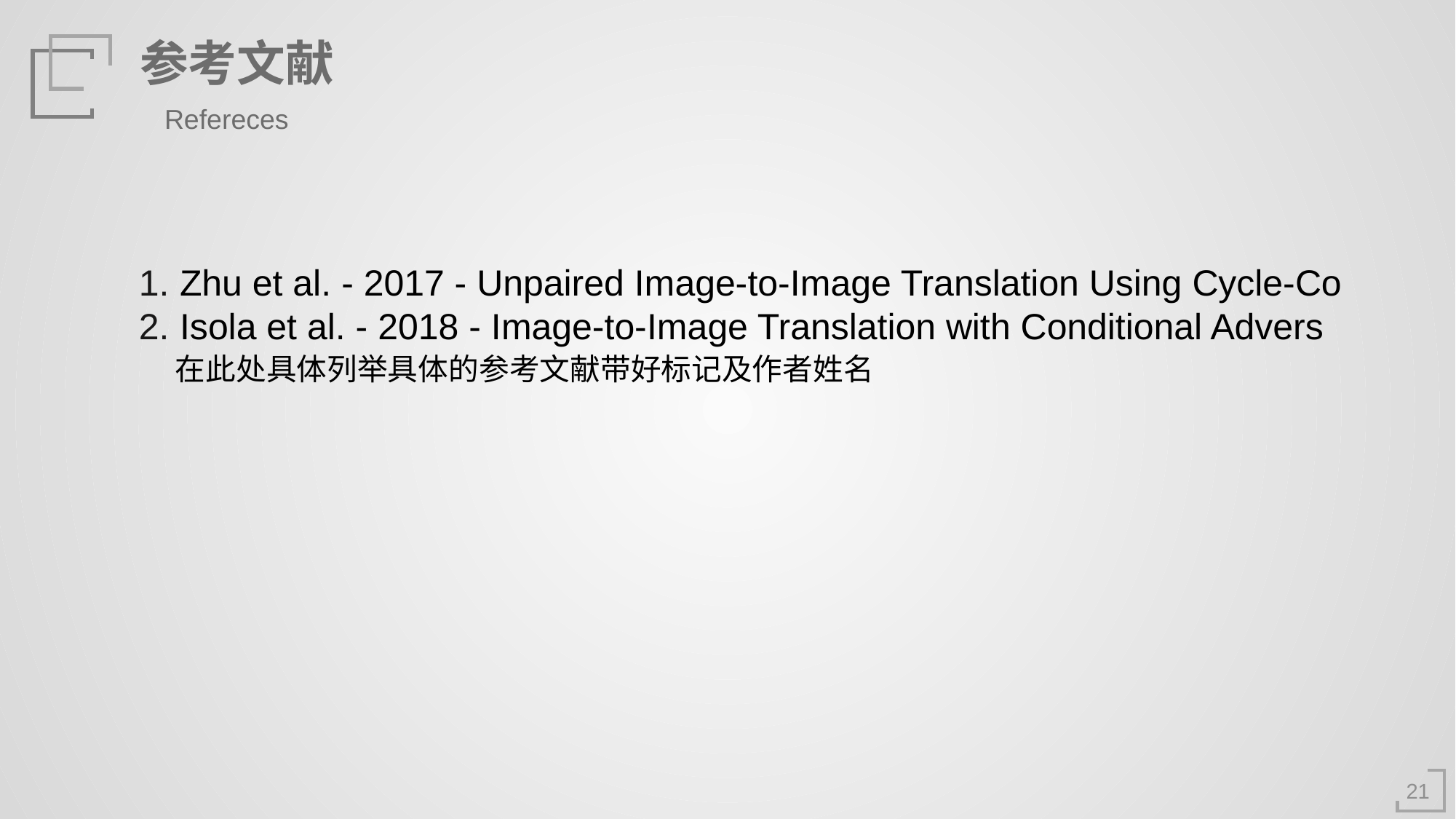

参考文献
Refereces
Zhu et al. - 2017 - Unpaired Image-to-Image Translation Using Cycle-Co
Isola et al. - 2018 - Image-to-Image Translation with Conditional Advers
在此处具体列举具体的参考文献带好标记及作者姓名